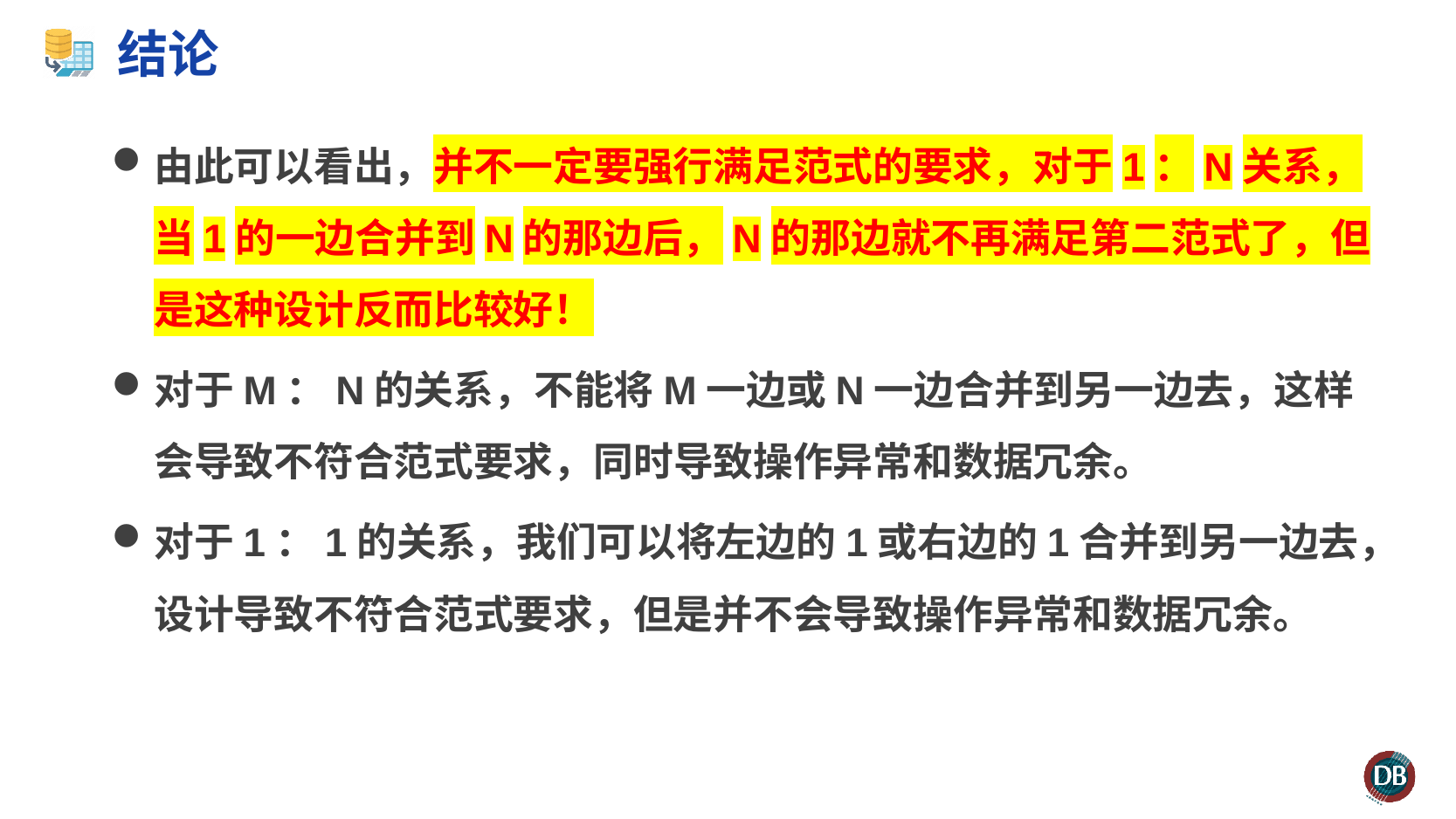

# 结论
由此可以看出，并不一定要强行满足范式的要求，对于1：N关系，当1的一边合并到N的那边后，N的那边就不再满足第二范式了，但是这种设计反而比较好！
对于M：N的关系，不能将M一边或N一边合并到另一边去，这样会导致不符合范式要求，同时导致操作异常和数据冗余。
对于1：1的关系，我们可以将左边的1或右边的1合并到另一边去，设计导致不符合范式要求，但是并不会导致操作异常和数据冗余。